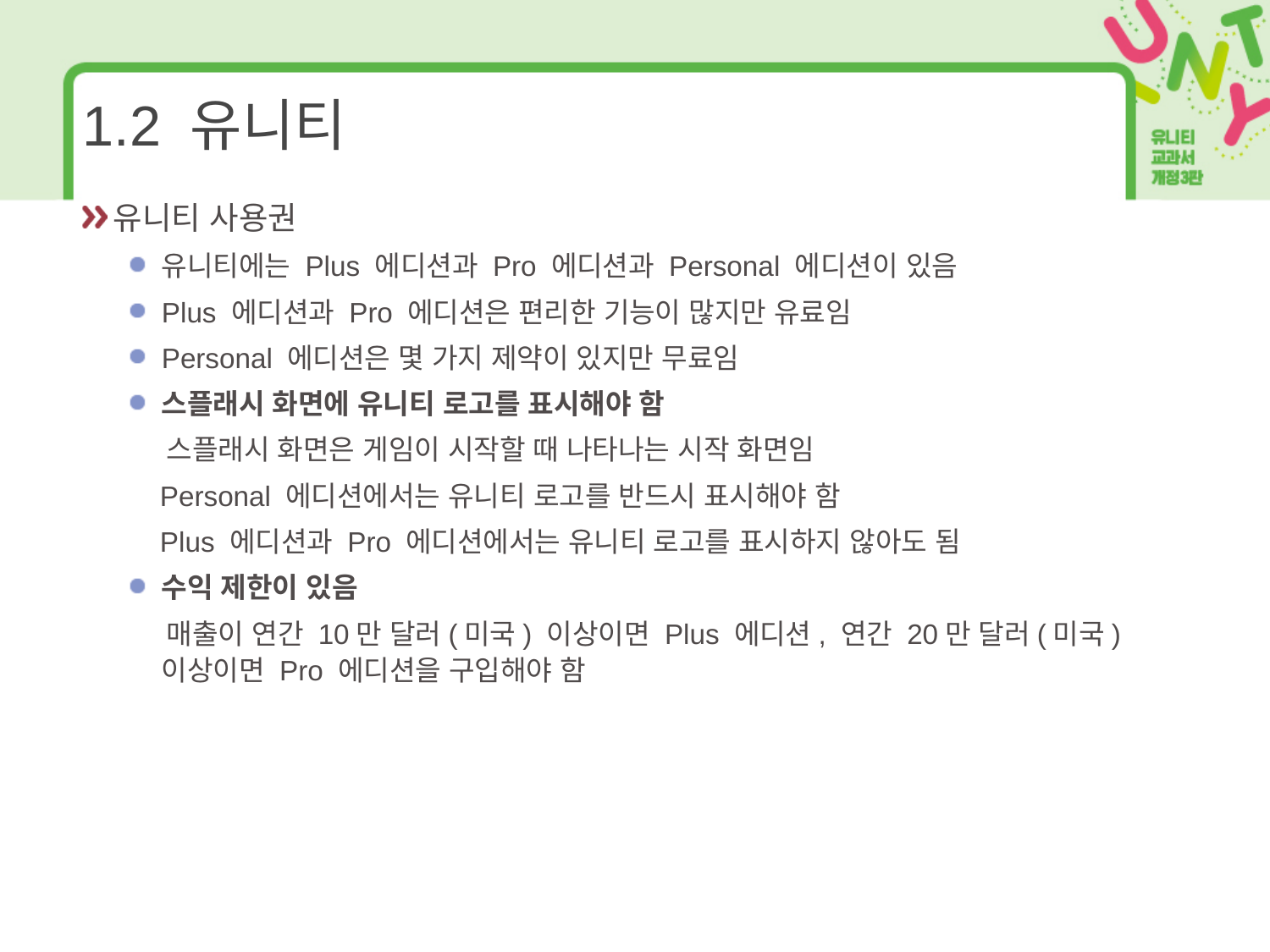

# 1.2 유니티
유니티 사용권
유니티에는 Plus 에디션과 Pro 에디션과 Personal 에디션이 있음
Plus 에디션과 Pro 에디션은 편리한 기능이 많지만 유료임
Personal 에디션은 몇 가지 제약이 있지만 무료임
스플래시 화면에 유니티 로고를 표시해야 함
    스플래시 화면은 게임이 시작할 때 나타나는 시작 화면임
    Personal 에디션에서는 유니티 로고를 반드시 표시해야 함
    Plus 에디션과 Pro 에디션에서는 유니티 로고를 표시하지 않아도 됨
수익 제한이 있음
    매출이 연간 10만 달러(미국) 이상이면 Plus 에디션, 연간 20만 달러(미국)이상이면 Pro 에디션을 구입해야 함